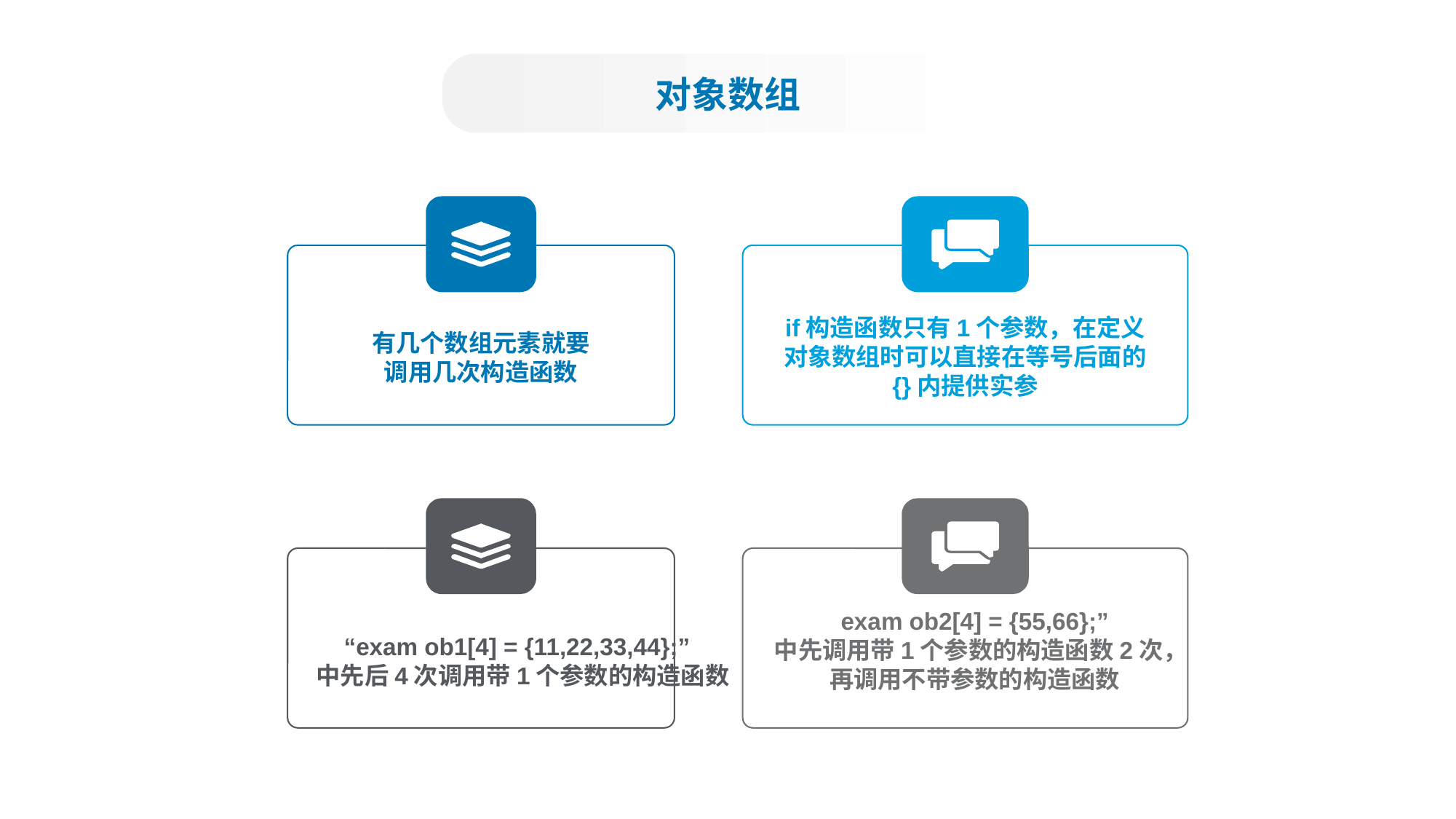

对象数组

if构造函数只有1个参数，在定义
对象数组时可以直接在等号后面的
{}内提供实参

有几个数组元素就要
调用几次构造函数

exam ob2[4] = {55,66};”
 中先调用带1个参数的构造函数2次，
再调用不带参数的构造函数

“exam ob1[4] = {11,22,33,44};”
 中先后4次调用带1个参数的构造函数